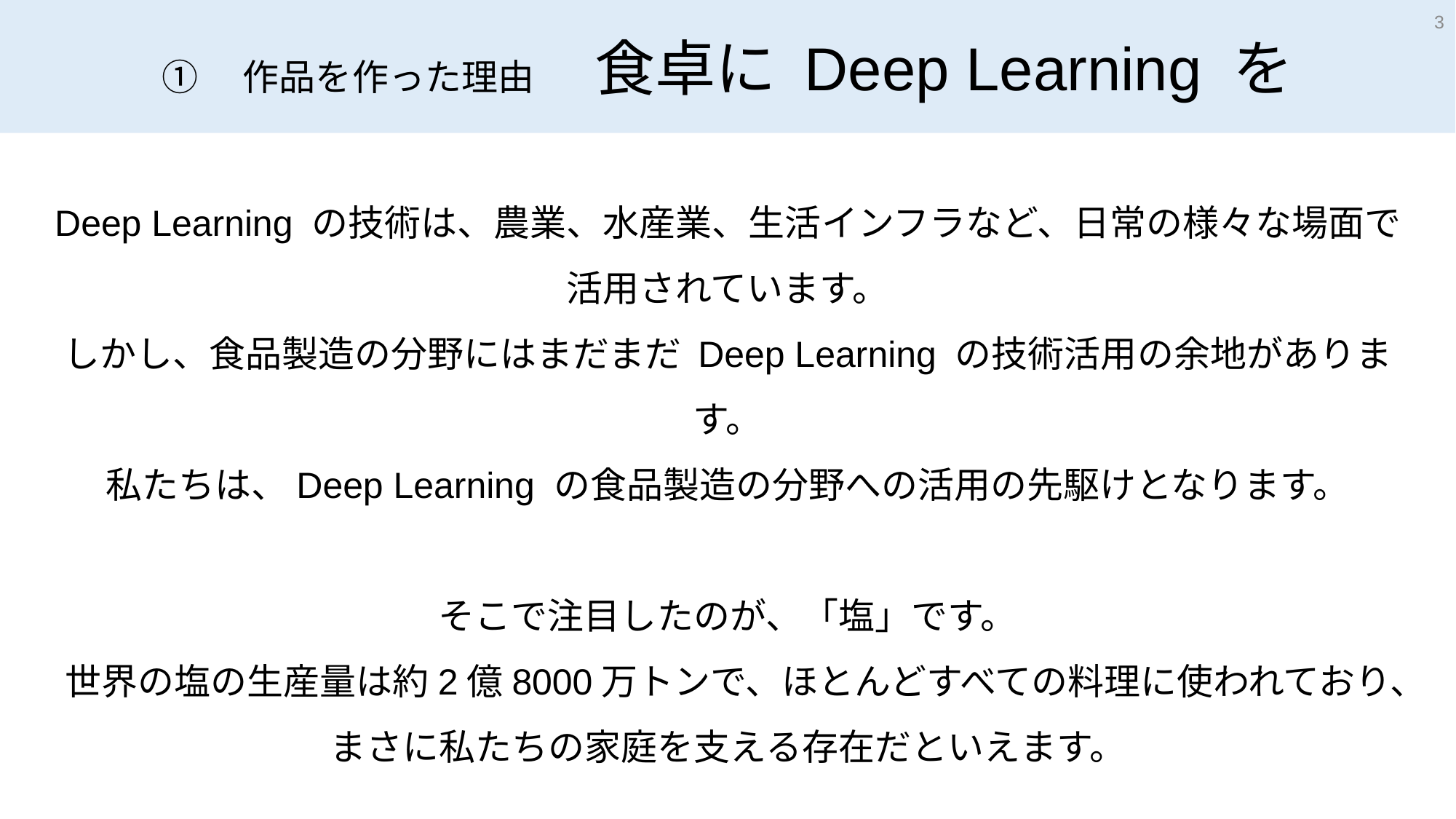

3
①　作品を作った理由　食卓に Deep Learning を
Deep Learning の技術は、農業、水産業、生活インフラなど、日常の様々な場面で活用されています。
しかし、食品製造の分野にはまだまだ Deep Learning の技術活用の余地があります。
私たちは、Deep Learning の食品製造の分野への活用の先駆けとなります。

そこで注目したのが、「塩」です。
世界の塩の生産量は約2億8000万トンで、ほとんどすべての料理に使われており、
まさに私たちの家庭を支える存在だといえます。